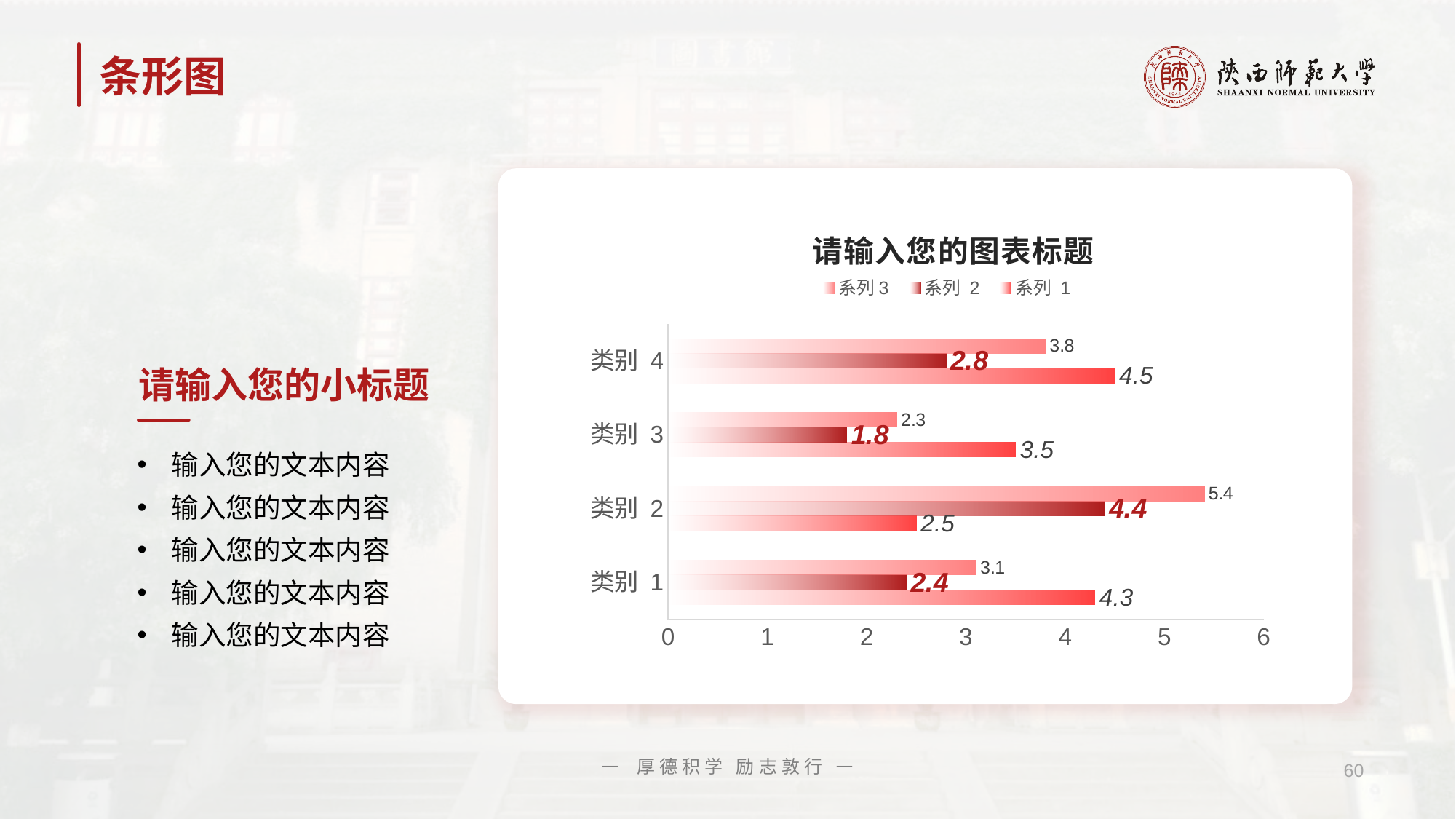

# 条形图

### Chart: 请输入您的图表标题

| Category | 系列 1 | 系列 2 | 系列3 |
|---|---|---|---|
| 类别 1 | 4.3 | 2.4 | 3.1 |
| 类别 2 | 2.5 | 4.4 | 5.4 |
| 类别 3 | 3.5 | 1.8 | 2.3 |
| 类别 4 | 4.5 | 2.8 | 3.8 |
请输入您的小标题
输入您的文本内容
输入您的文本内容
输入您的文本内容
输入您的文本内容
输入您的文本内容
— 厚德积学 励志敦行 —
60